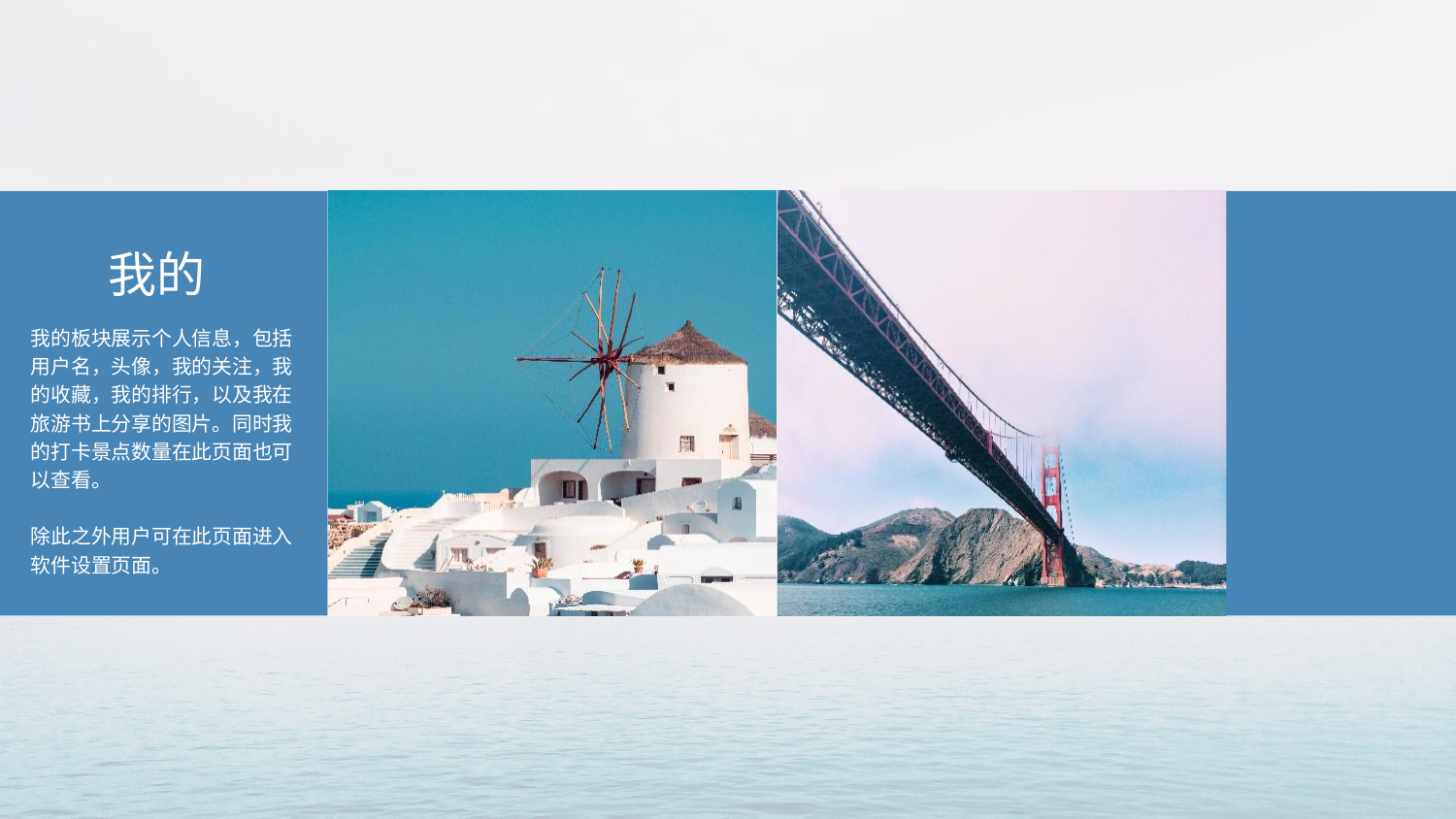

我的
我的板块展示个人信息，包括用户名，头像，我的关注，我的收藏，我的排行，以及我在旅游书上分享的图片。同时我的打卡景点数量在此页面也可以查看。

除此之外用户可在此页面进入软件设置页面。